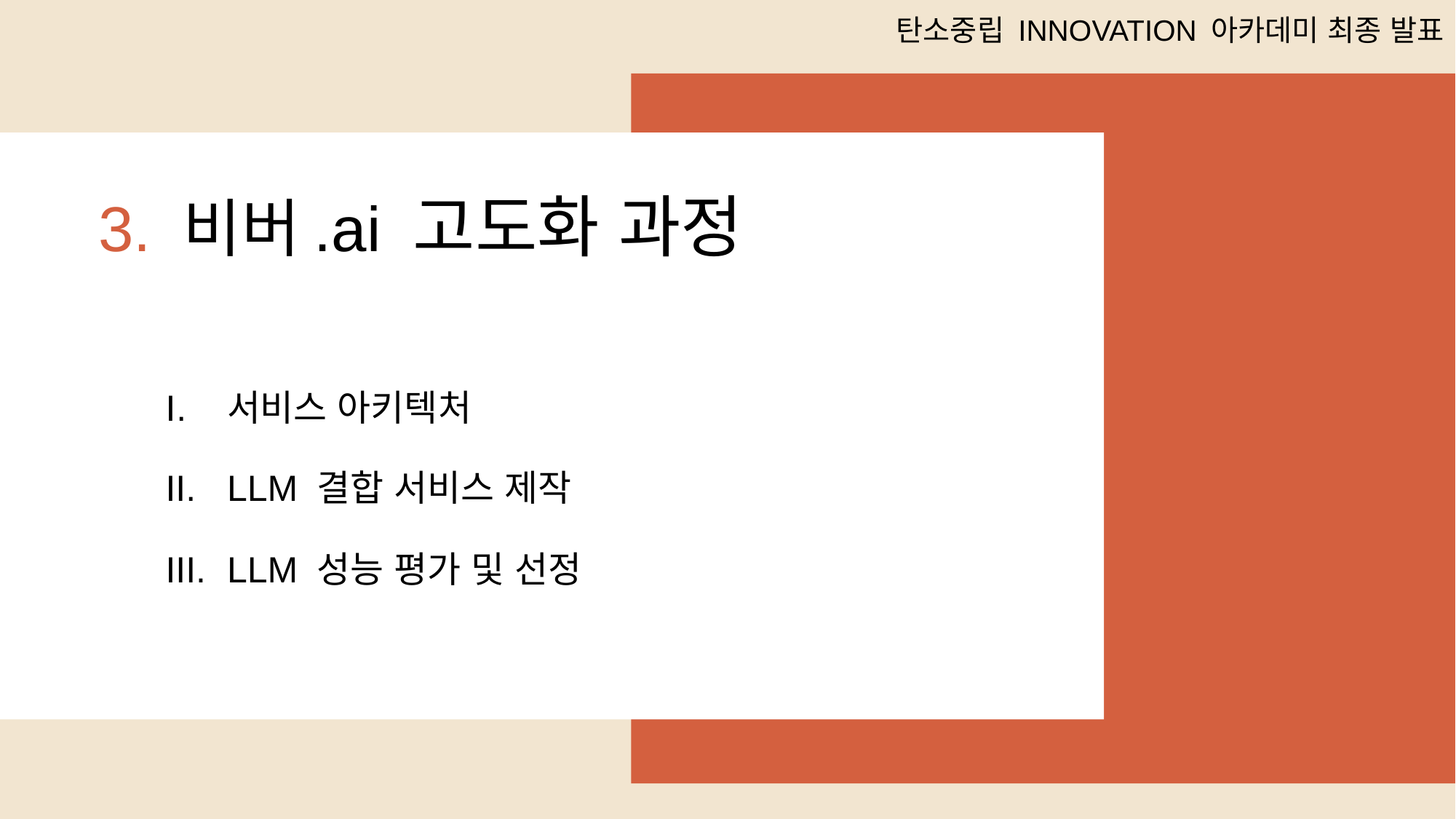

탄소중립 INNOVATION 아카데미 최종 발표

3. 비버.ai 고도화 과정
서비스 아키텍처
LLM 결합 서비스 제작
LLM 성능 평가 및 선정